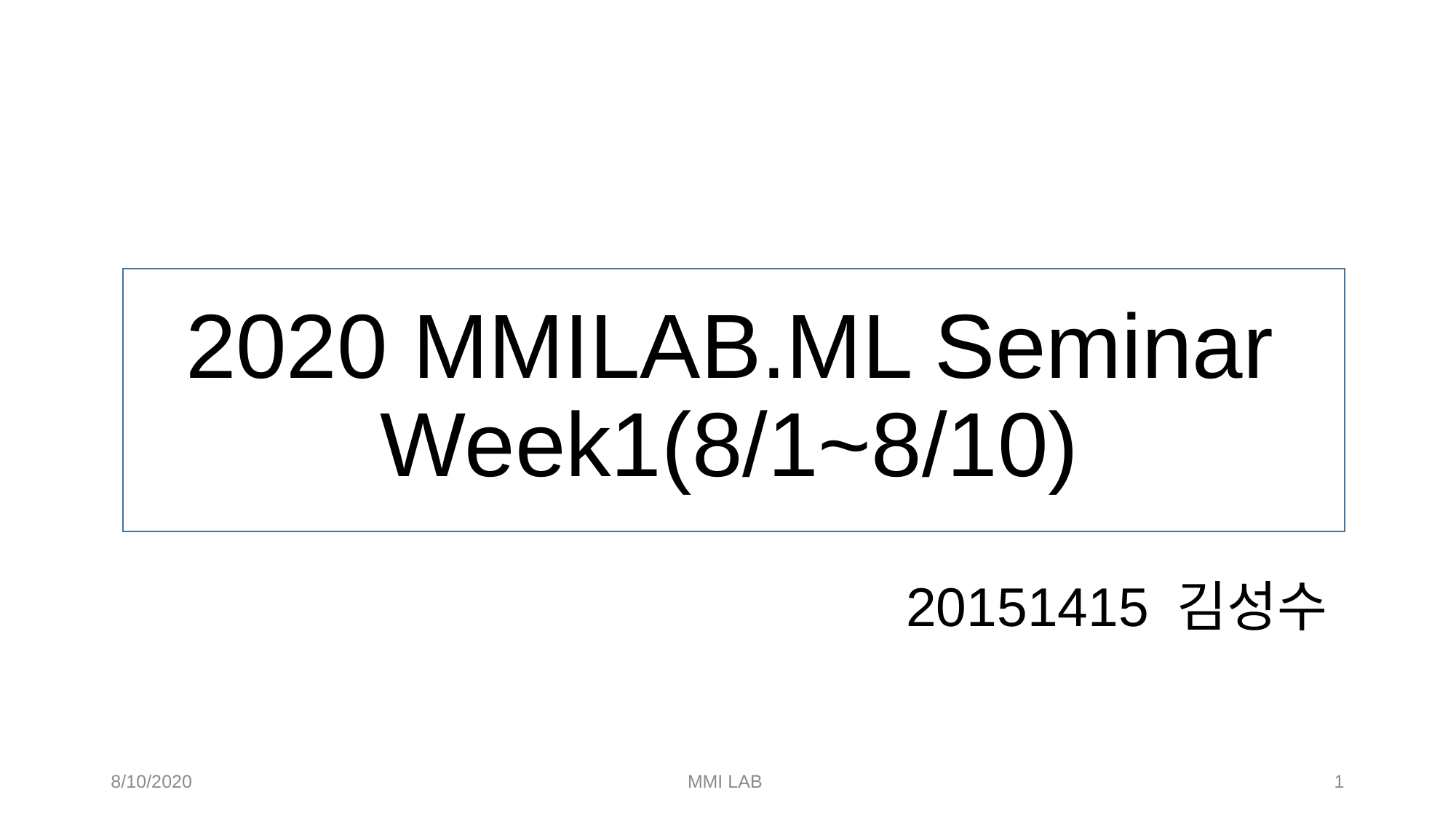

# 2020 MMILAB.ML Seminar Week1(8/1~8/10)

20151415 김성수
8/10/2020
MMI LAB
1